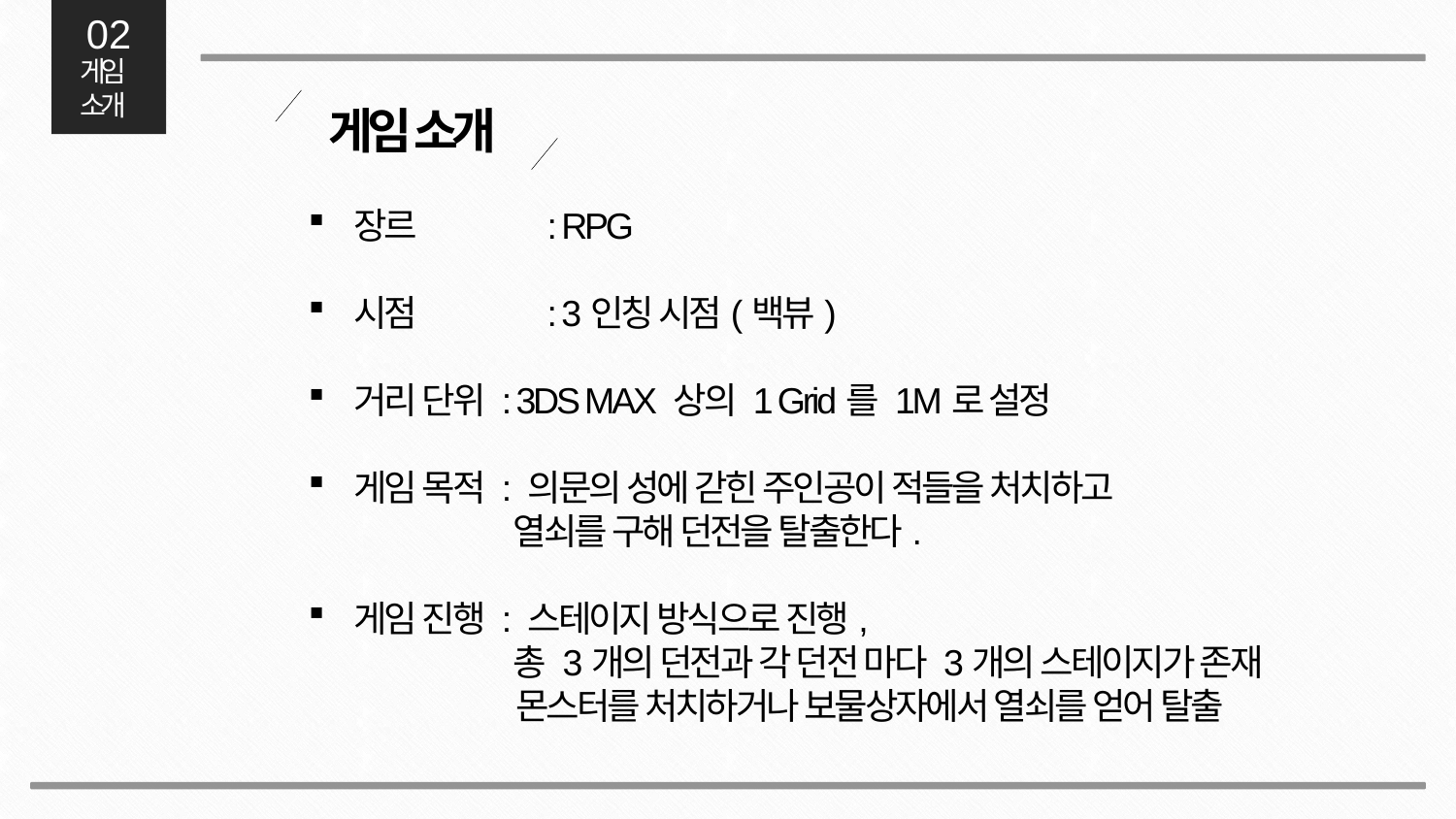

02
게임
소개

게임 소개
장르	     : RPG

시점	     : 3인칭 시점(백뷰)

거리 단위 : 3DS MAX 상의 1 Grid를 1M로 설정

게임 목적 : 의문의 성에 갇힌 주인공이 적들을 처치하고
                           열쇠를 구해 던전을 탈출한다.

게임 진행 : 스테이지 방식으로 진행,
                           총 3개의 던전과 각 던전 마다 3개의 스테이지가 존재
	       몬스터를 처치하거나 보물상자에서 열쇠를 얻어 탈출